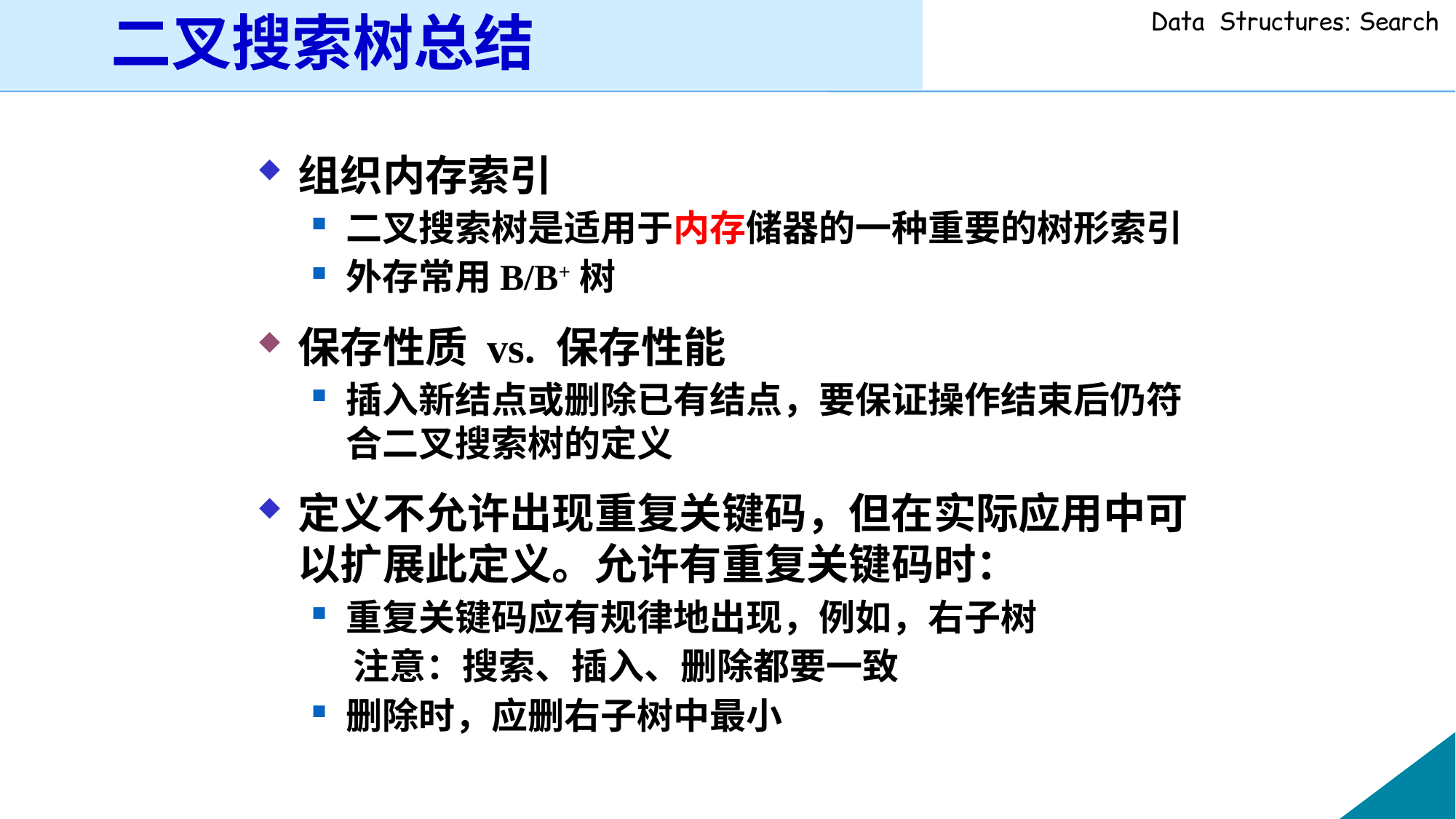

二叉搜索树总结
组织内存索引
二叉搜索树是适用于内存储器的一种重要的树形索引
外存常用B/B+树

保存性质 vs. 保存性能
插入新结点或删除已有结点，要保证操作结束后仍符合二叉搜索树的定义

定义不允许出现重复关键码，但在实际应用中可以扩展此定义。允许有重复关键码时：
重复关键码应有规律地出现，例如，右子树
    注意：搜索、插入、删除都要一致
删除时，应删右子树中最小